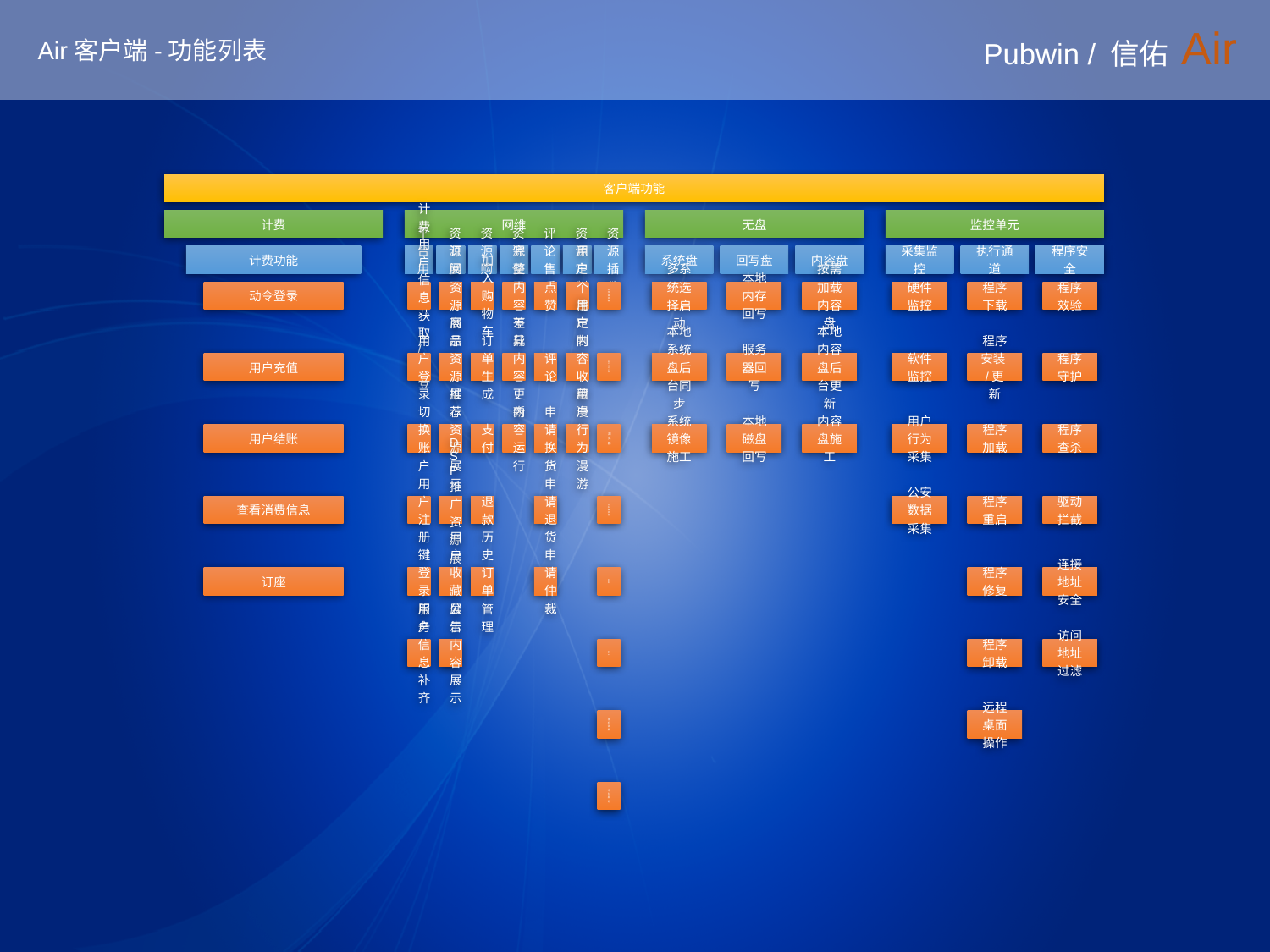

# Pubwin / 信佑 Air
Air客户端-功能列表
网维
评论
客户端功能
监控单元
用户行为采集
程序安全
程序效验
程序守护
程序查杀
公安数据采集
驱动拦截
订单生成
执行通道
程序加载
程序重启
硬件监控
软件监控
计费
动令登录
用户结账
查看消费信息
订座
连接地址安全
访问地址过滤
计费功能
历史订单管理
点赞
远程桌面操作
程序下载
评论售后
采集监控
无盘
系统盘
内容盘
回写盘
多系统选择启动
本地磁盘回写
本地系统盘后台同步
本地内容盘后台更新
本地内存回写
服务器回写
系统镜像施工
按需加载内容盘
程序修复
程序卸载
内容盘施工
用户充值
程序安装/更新
资源插件
视频播放器
图片浏览工具
浏览器
音乐播放器
监控单元插件通道
用户注册
切换账户
挂机锁屏
呼叫服务
监控脚本执行程序
申请换货
申请退货
申请仲裁
退款